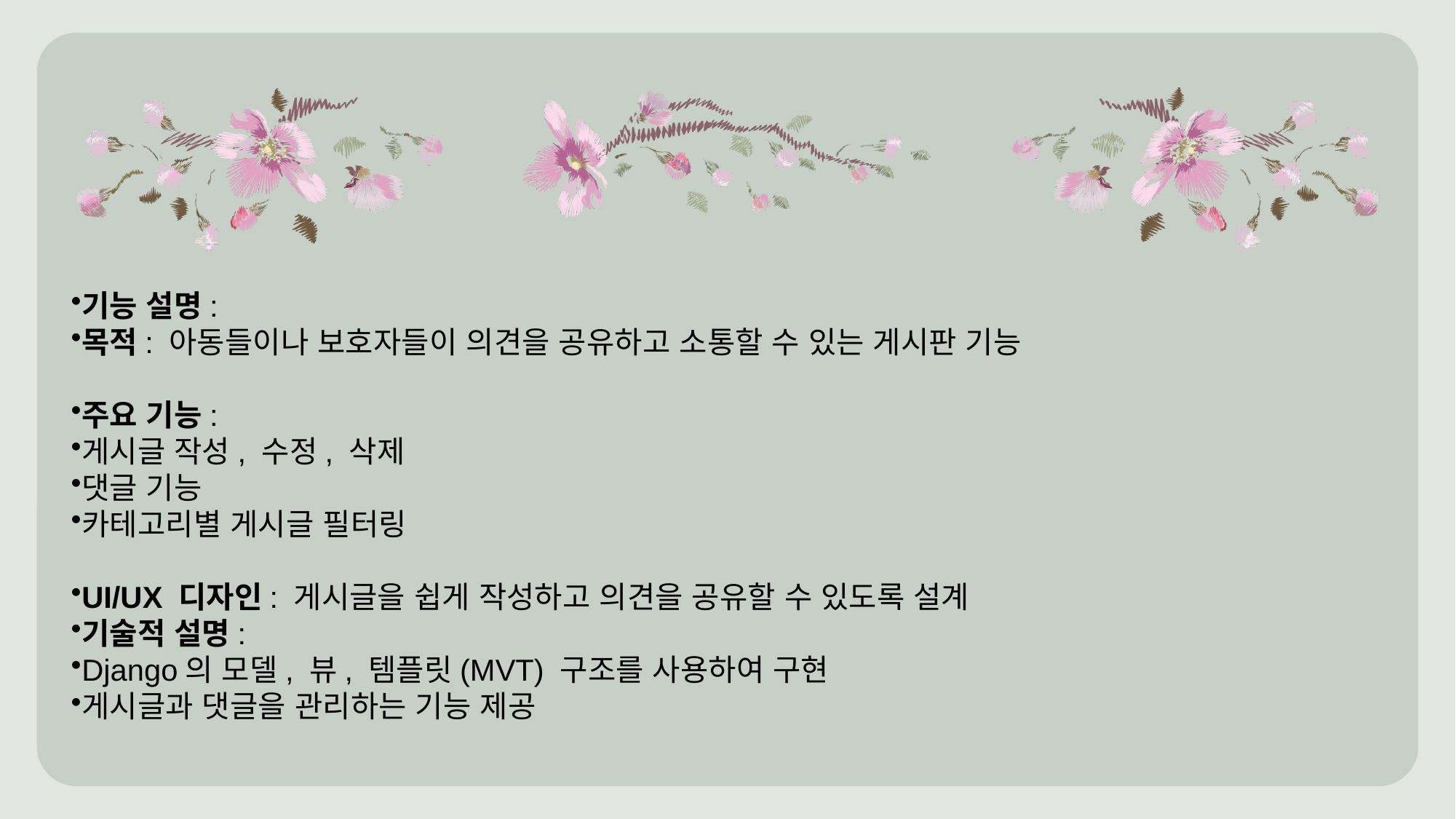

기능 설명:
목적: 아동들이나 보호자들이 의견을 공유하고 소통할 수 있는 게시판 기능

주요 기능:
게시글 작성, 수정, 삭제
댓글 기능
카테고리별 게시글 필터링

UI/UX 디자인: 게시글을 쉽게 작성하고 의견을 공유할 수 있도록 설계
기술적 설명:
Django의 모델, 뷰, 템플릿(MVT) 구조를 사용하여 구현
게시글과 댓글을 관리하는 기능 제공